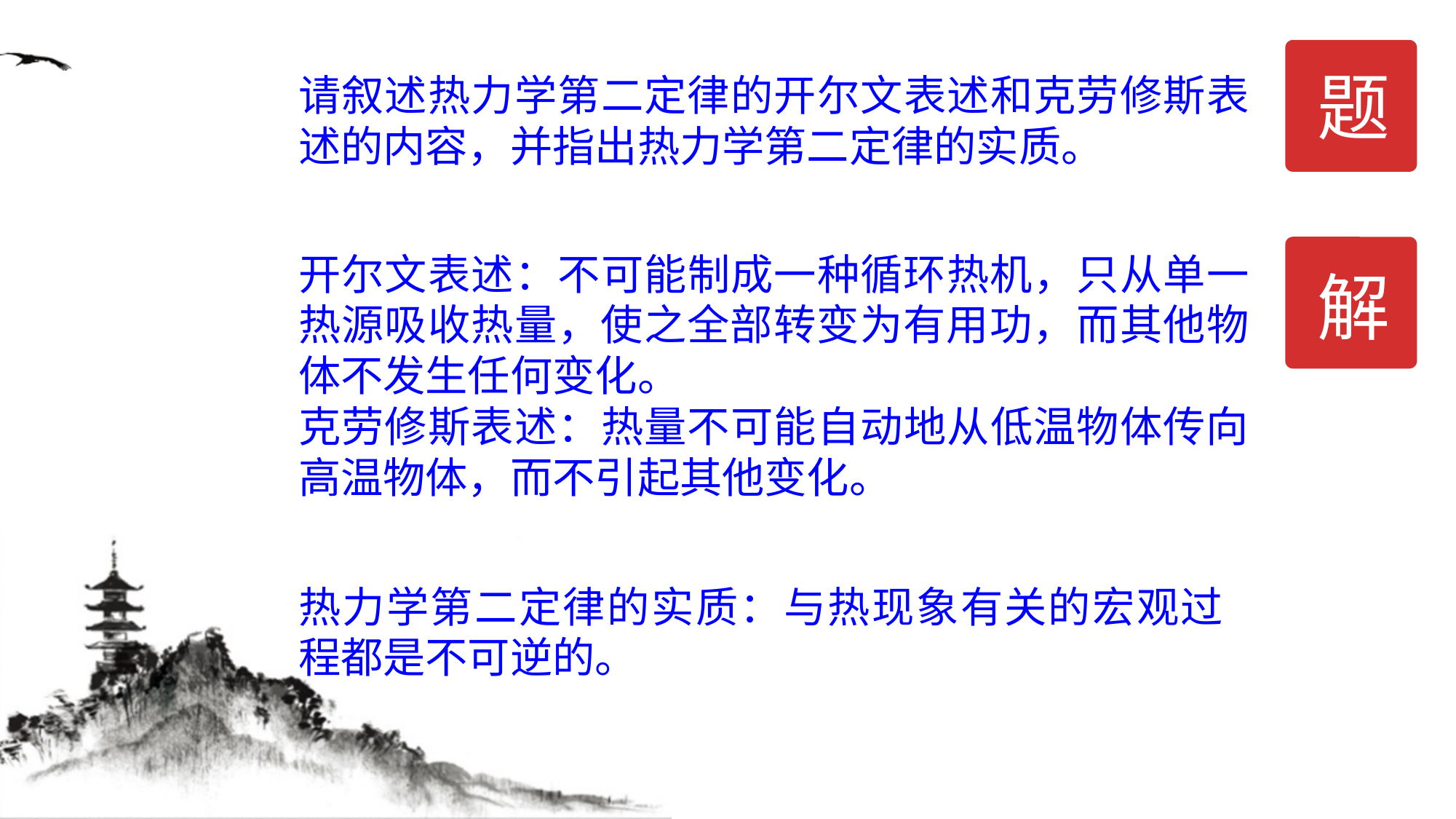

题
请叙述热力学第二定律的开尔文表述和克劳修斯表述的内容，并指出热力学第二定律的实质。

解
开尔文表述：不可能制成一种循环热机，只从单一热源吸收热量，使之全部转变为有用功，而其他物体不发生任何变化。
克劳修斯表述：热量不可能自动地从低温物体传向高温物体，而不引起其他变化。
热力学第二定律的实质：与热现象有关的宏观过程都是不可逆的。